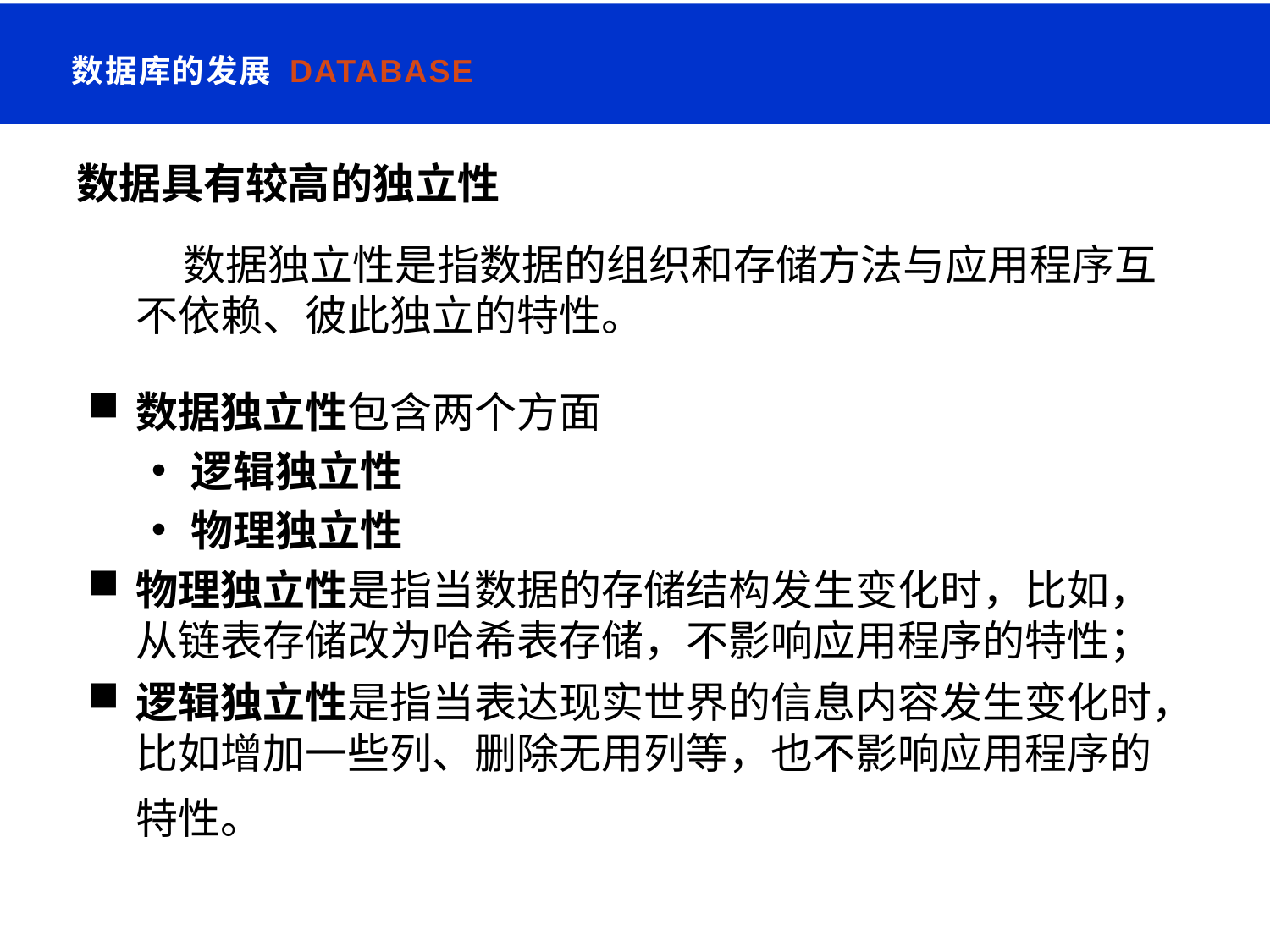

数据库的发展 Database
# 数据具有较高的独立性
数据独立性是指数据的组织和存储方法与应用程序互不依赖、彼此独立的特性。
数据独立性包含两个方面
逻辑独立性
物理独立性
物理独立性是指当数据的存储结构发生变化时，比如，从链表存储改为哈希表存储，不影响应用程序的特性；
逻辑独立性是指当表达现实世界的信息内容发生变化时，比如增加一些列、删除无用列等，也不影响应用程序的特性。